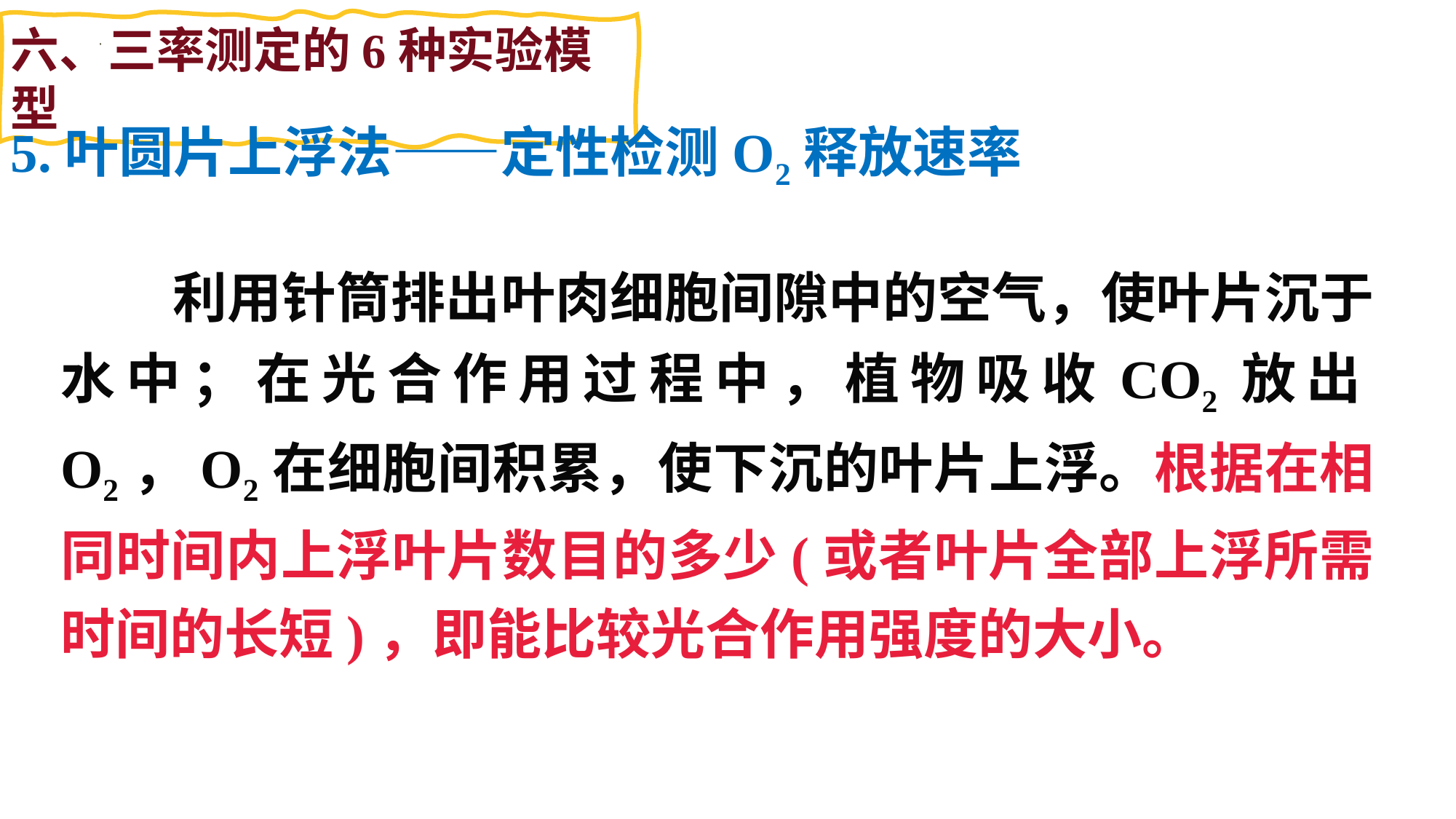

六、三率测定的6种实验模型
5.叶圆片上浮法——定性检测O2释放速率
        利用针筒排出叶肉细胞间隙中的空气，使叶片沉于水中；在光合作用过程中，植物吸收CO2放出O2，O2在细胞间积累，使下沉的叶片上浮。根据在相同时间内上浮叶片数目的多少(或者叶片全部上浮所需时间的长短)，即能比较光合作用强度的大小。